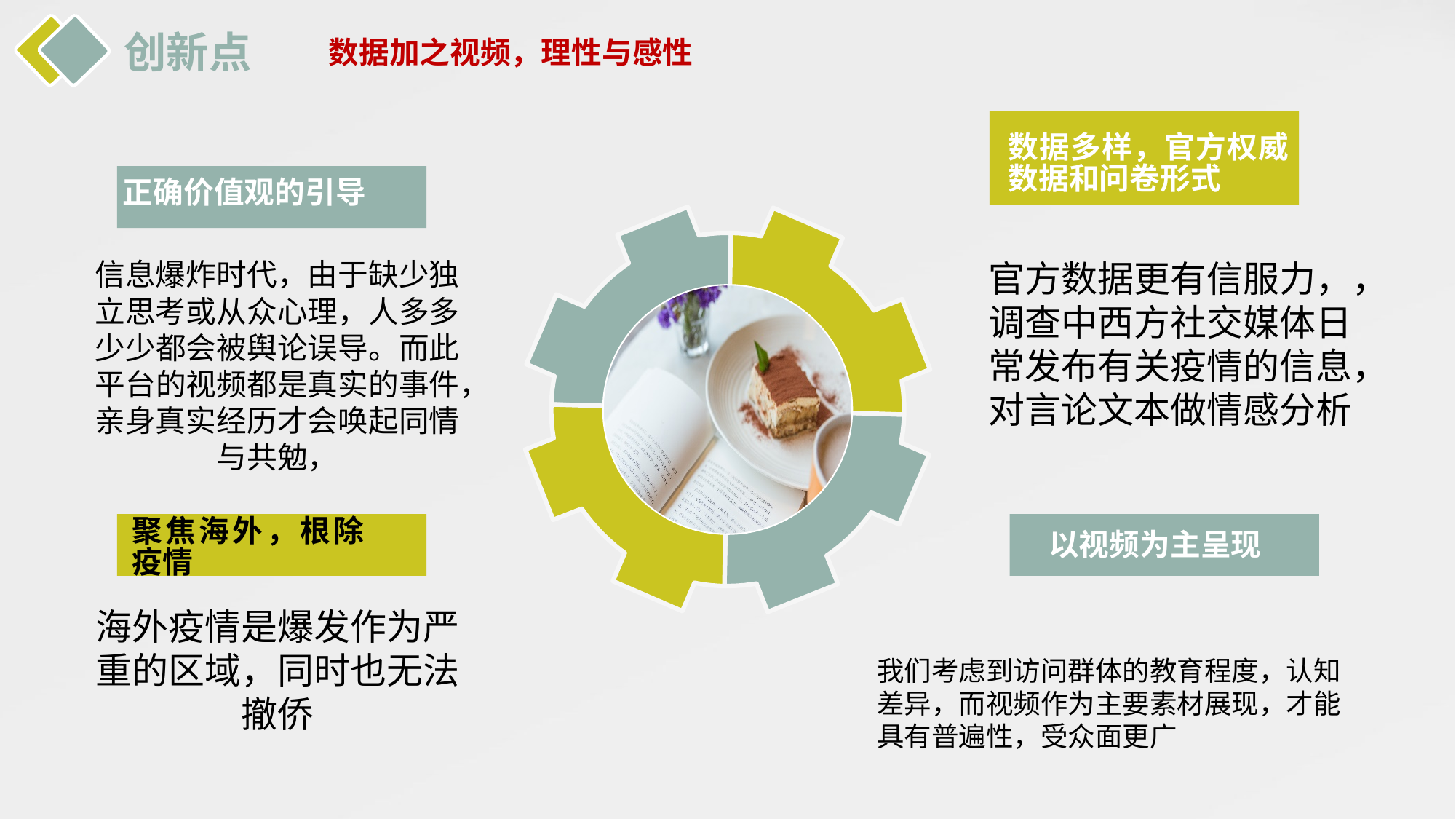

创新点

数据加之视频，理性与感性

数据多样，官方权威数据和问卷形式

正确价值观的引导

信息爆炸时代，由于缺少独立思考或从众心理，人多多少少都会被舆论误导。而此平台的视频都是真实的事件，亲身真实经历才会唤起同情与共勉，
官方数据更有信服力，，调查中西方社交媒体日常发布有关疫情的信息，对言论文本做情感分析

聚焦海外，根除疫情

以视频为主呈现
海外疫情是爆发作为严重的区域，同时也无法撤侨

我们考虑到访问群体的教育程度，认知差异，而视频作为主要素材展现，才能具有普遍性，受众面更广